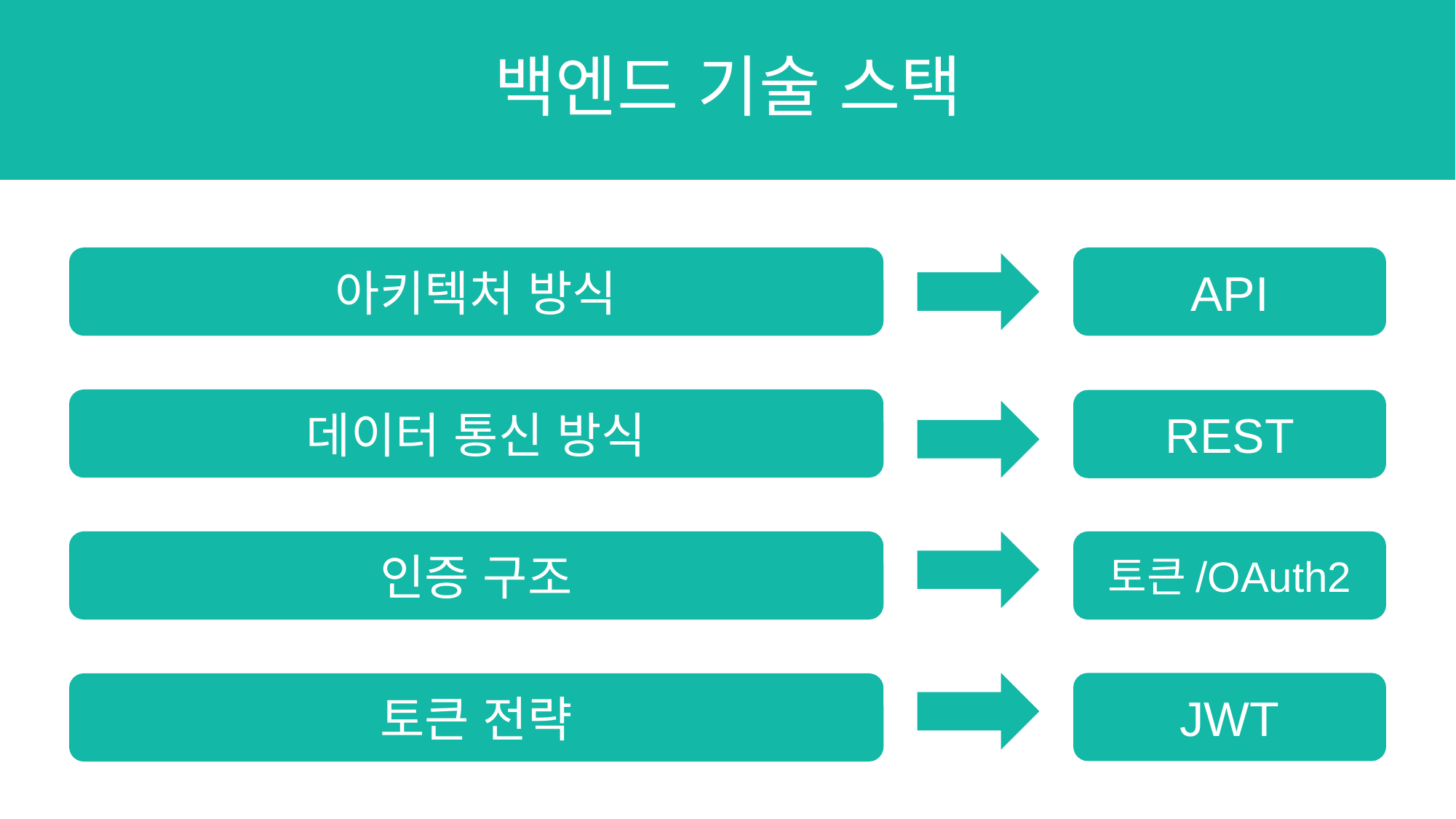

백엔드 기술 스택
아키텍처 방식
API

데이터 통신 방식
REST

인증 구조

토큰/OAuth2

JWT
토큰 전략